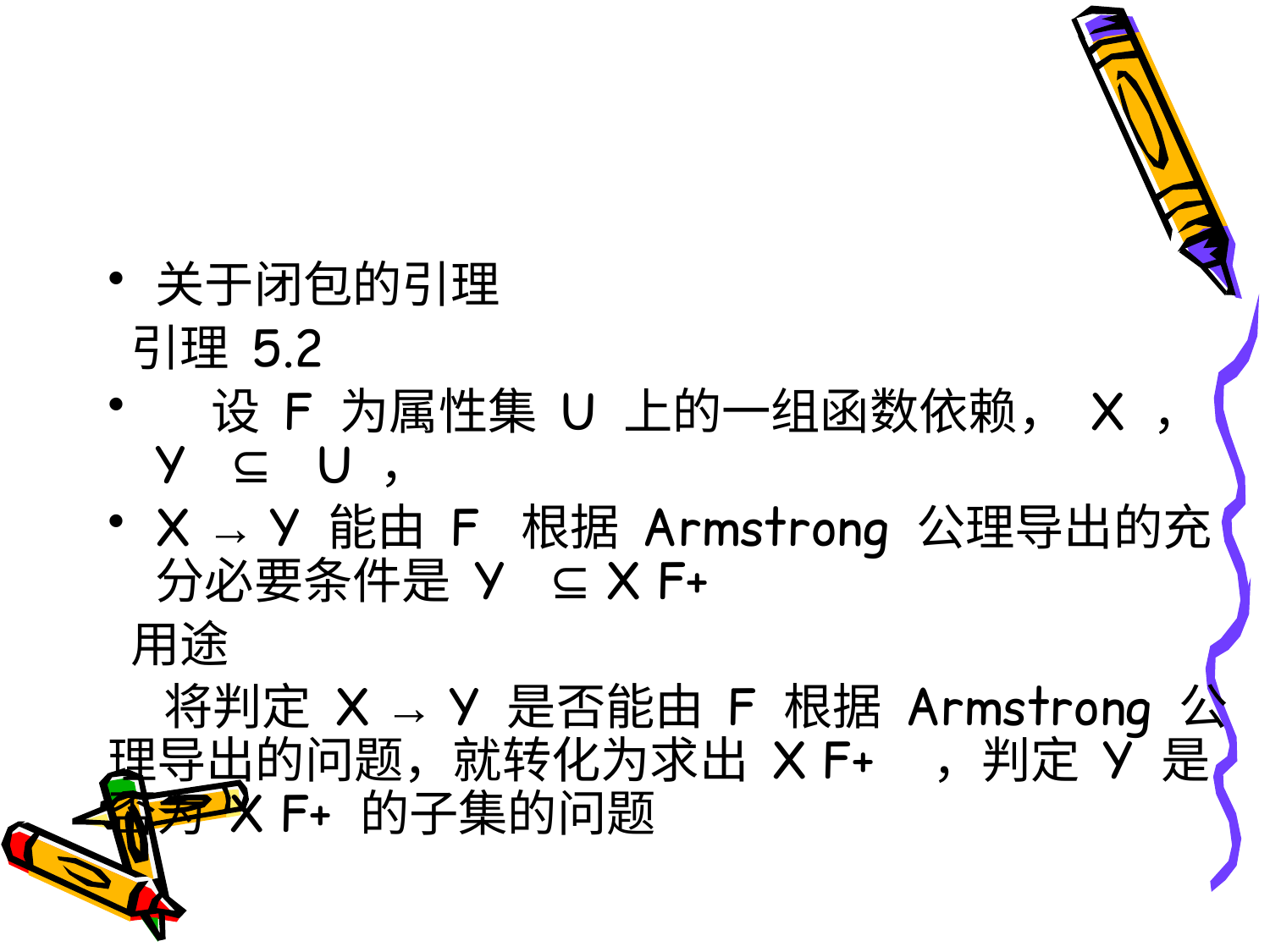

#
关于闭包的引理
 引理 5.2
    设 F 为属性集 U 上的一组函数依赖， X ， Y   ⊆   U ，
X → Y 能由 F  根据 Armstrong 公理导出的充分必要条件是 Y   ⊆ X F+
 用途
    将判定 X → Y 是否能由 F 根据 Armstrong 公理导出的问题，就转化为求出 X F+   ，判定 Y 是否为 X F+ 的子集的问题